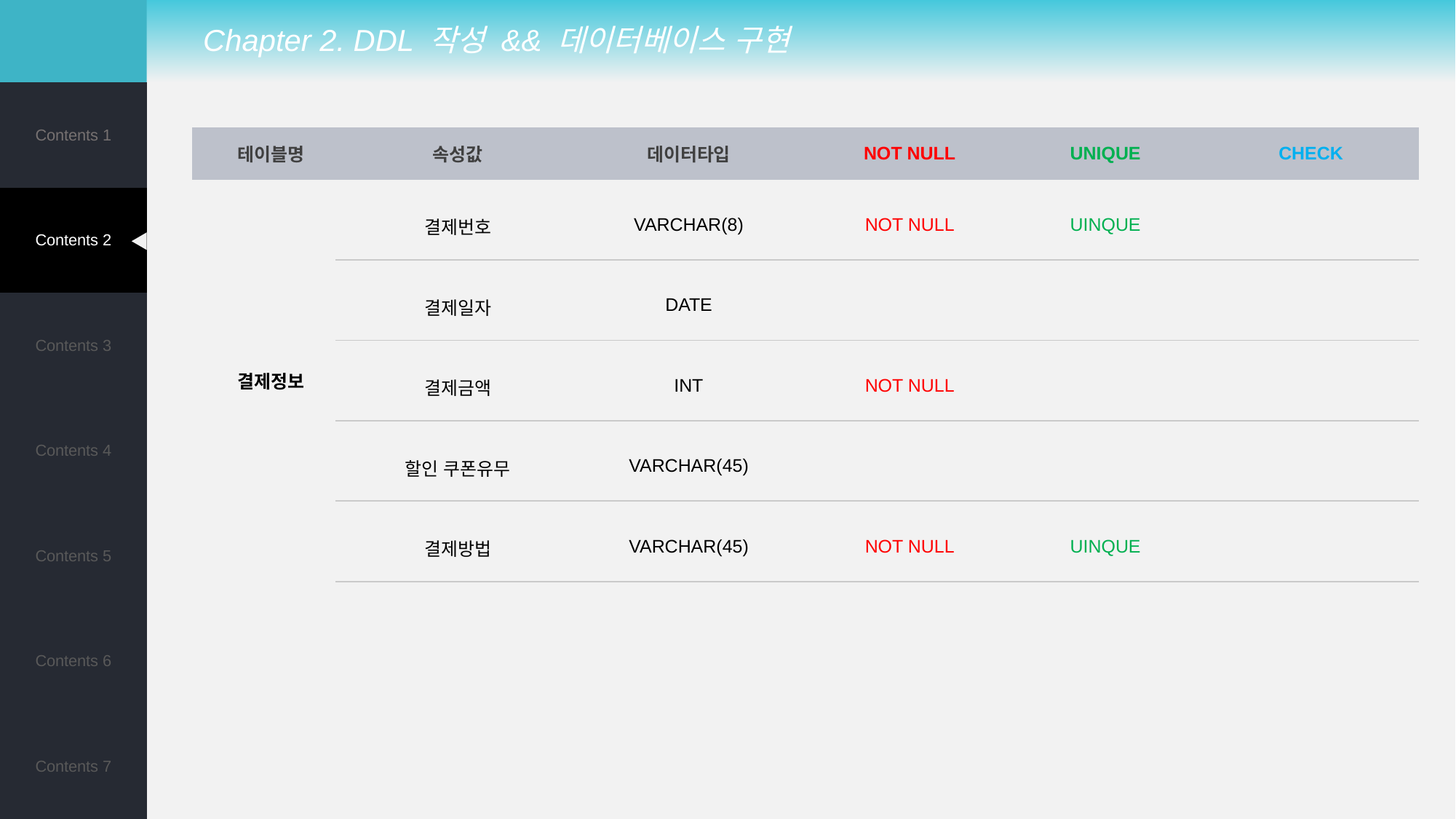

Chapter 2. DDL 작성 && 데이터베이스 구현
| Contents 1 |
| --- |
| Contents 2 |
| Contents 3 |
| Contents 4 |
| Contents 5 |
| Contents 6 |
| Contents 7 |
| 테이블명 | 속성값 | 데이터타입 | NOT NULL | UNIQUE | CHECK |
| --- | --- | --- | --- | --- | --- |
| 결제정보 | 결제번호 | VARCHAR(8) | NOT NULL | UINQUE |  |
|  | 결제일자 | DATE |  |  |  |
|  | 결제금액 | INT | NOT NULL |  |  |
|  | 할인 쿠폰유무 | VARCHAR(45) |  |  |  |
|  | 결제방법 | VARCHAR(45) | NOT NULL | UINQUE |  |